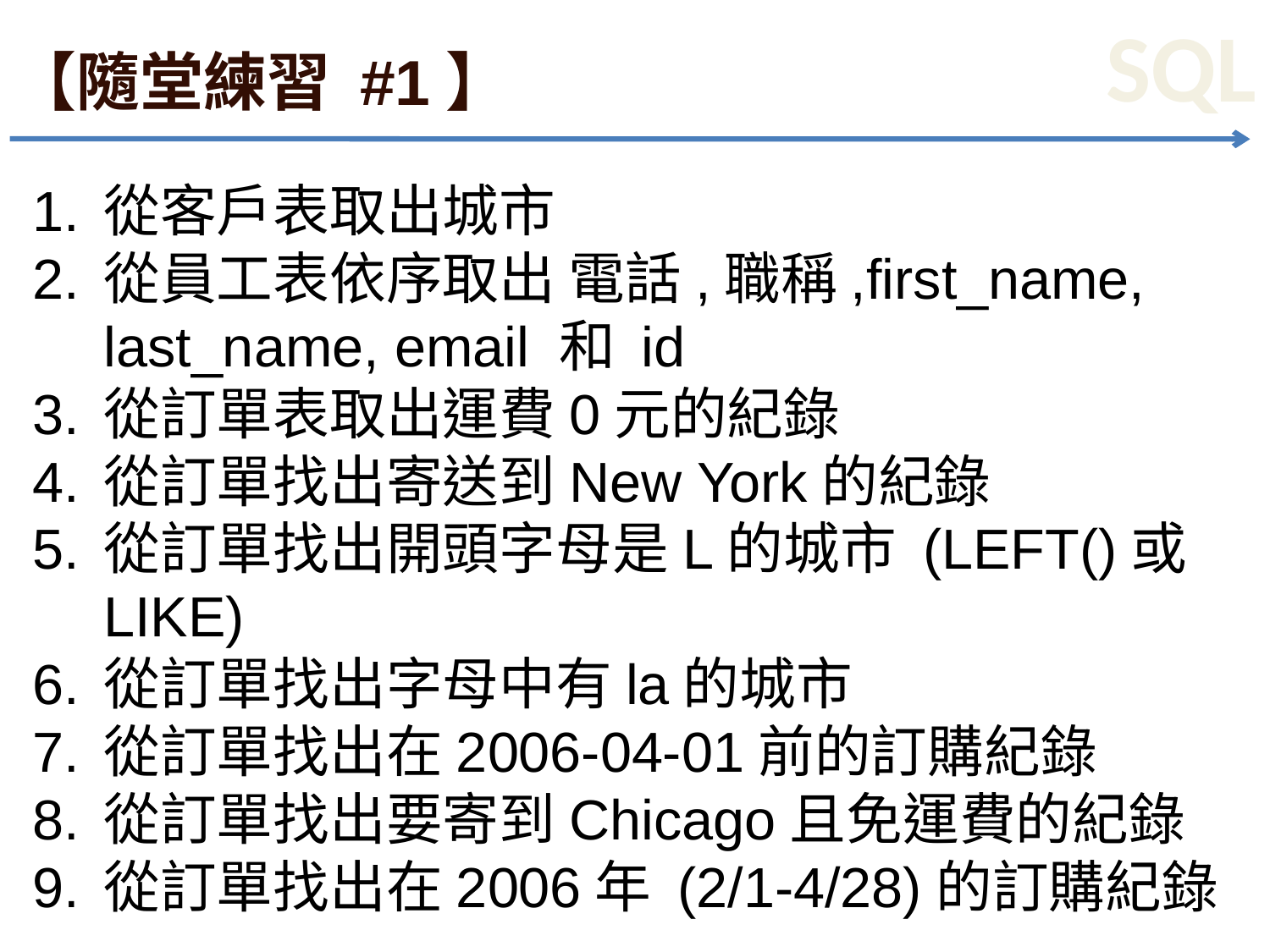

# 【隨堂練習 #1】
從客戶表取出城市
從員工表依序取出 電話,職稱,first_name, last_name, email 和 id
從訂單表取出運費0元的紀錄
從訂單找出寄送到New York的紀錄
從訂單找出開頭字母是L的城市 (LEFT()或LIKE)
從訂單找出字母中有la的城市
從訂單找出在2006-04-01前的訂購紀錄
從訂單找出要寄到Chicago且免運費的紀錄
從訂單找出在2006年 (2/1-4/28)的訂購紀錄